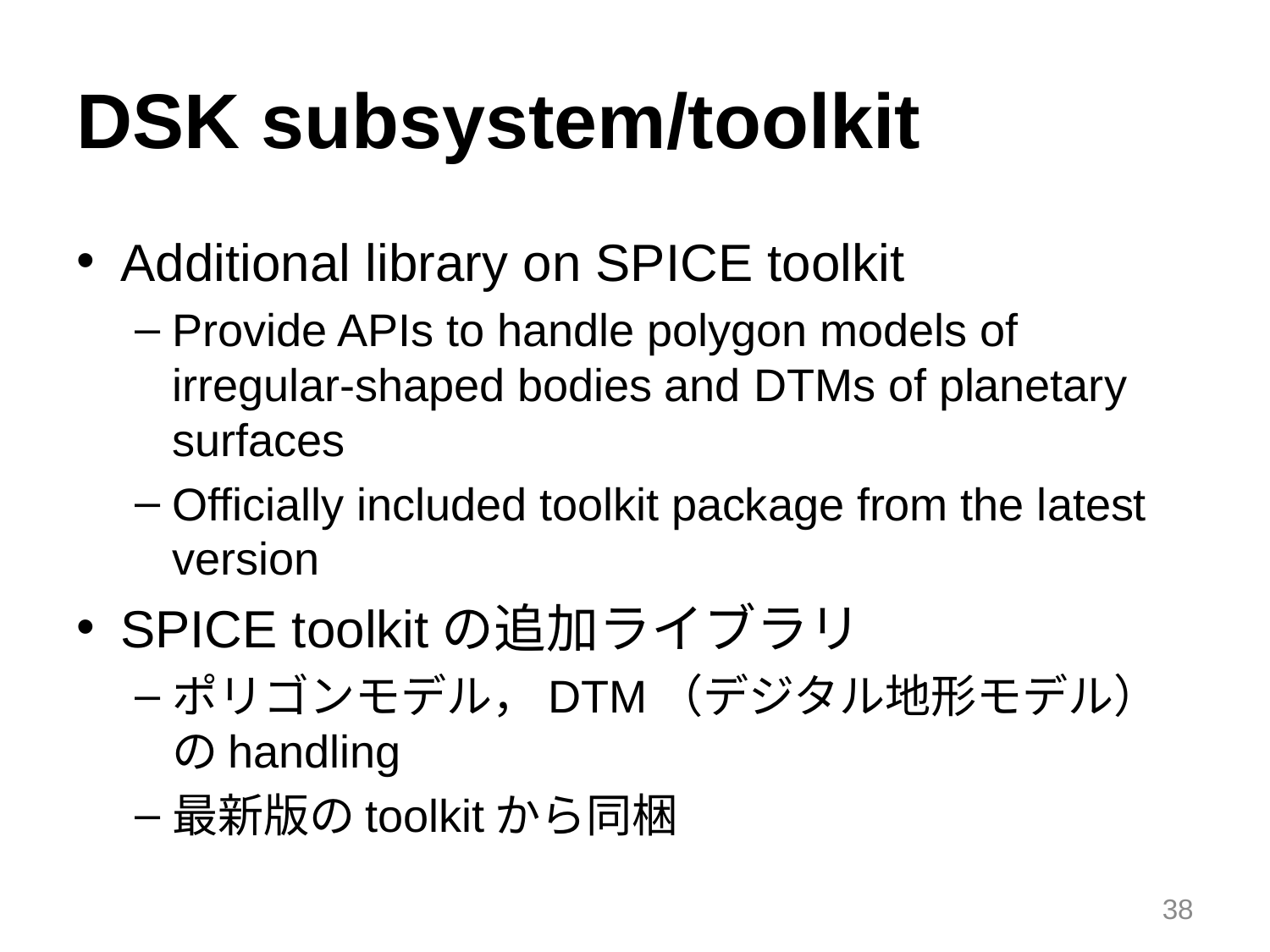

# DSK subsystem/toolkit
Additional library on SPICE toolkit
Provide APIs to handle polygon models of irregular-shaped bodies and DTMs of planetary surfaces
Officially included toolkit package from the latest version
SPICE toolkitの追加ライブラリ
ポリゴンモデル，DTM（デジタル地形モデル）のhandling
最新版のtoolkitから同梱
38